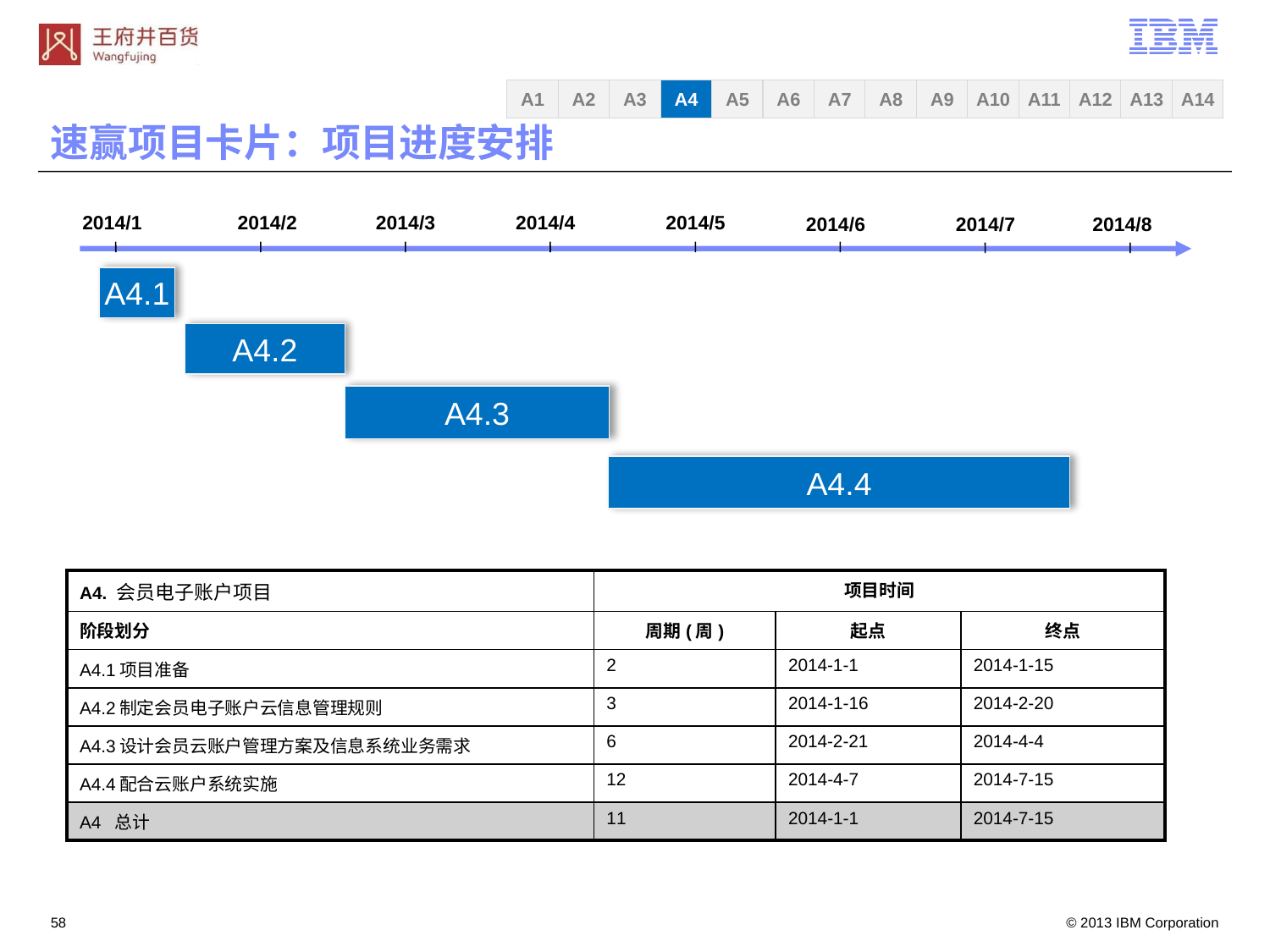

速赢项目卡片：项目进度安排
A3
A4
A5
A6
A7
A8
A9
A10
A11
A12
A13
A14
A1
A2
2014/1
2014/2
2014/3
2014/4
2014/5
2014/6
2014/7
2014/8

A4.1

A4.2
A4.3

A4.4

| A4. 会员电子账户项目 | 项目时间 |  |  |
| --- | --- | --- | --- |
| 阶段划分 | 周期(周) | 起点 | 终点 |
| A4.1项目准备 | 2 | 2014-1-1 | 2014-1-15 |
| A4.2制定会员电子账户云信息管理规则 | 3 | 2014-1-16 | 2014-2-20 |
| A4.3设计会员云账户管理方案及信息系统业务需求 | 6 | 2014-2-21 | 2014-4-4 |
| A4.4配合云账户系统实施 | 12 | 2014-4-7 | 2014-7-15 |
| A4 总计 | 11 | 2014-1-1 | 2014-7-15 |
58